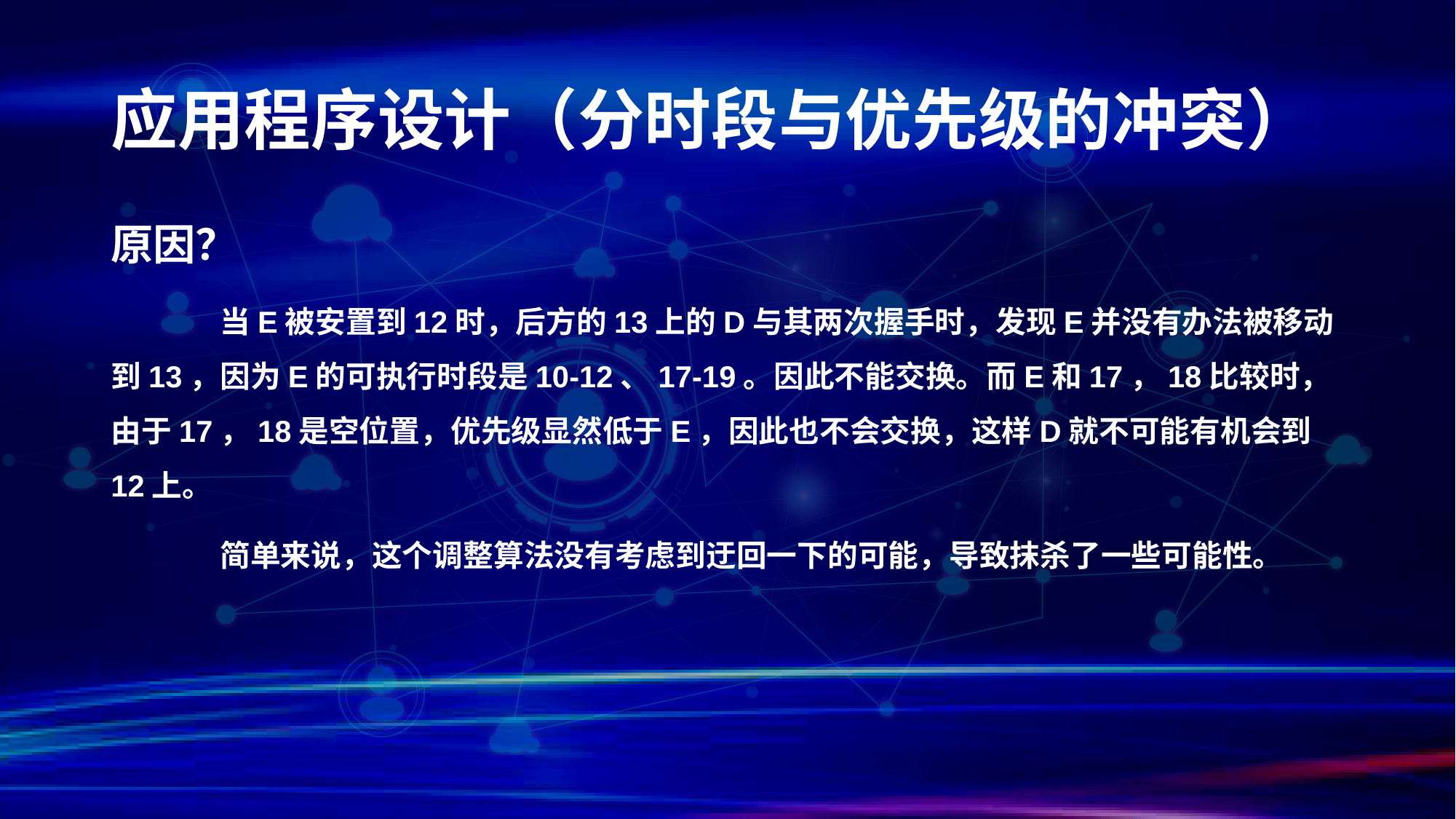

# 应用程序设计（分时段与优先级的冲突）
原因？
	当E被安置到12时，后方的13上的D与其两次握手时，发现E并没有办法被移动到13，因为E的可执行时段是10-12、17-19。因此不能交换。而E和17，18比较时，由于17，18是空位置，优先级显然低于E，因此也不会交换，这样D就不可能有机会到12上。
	简单来说，这个调整算法没有考虑到迂回一下的可能，导致抹杀了一些可能性。